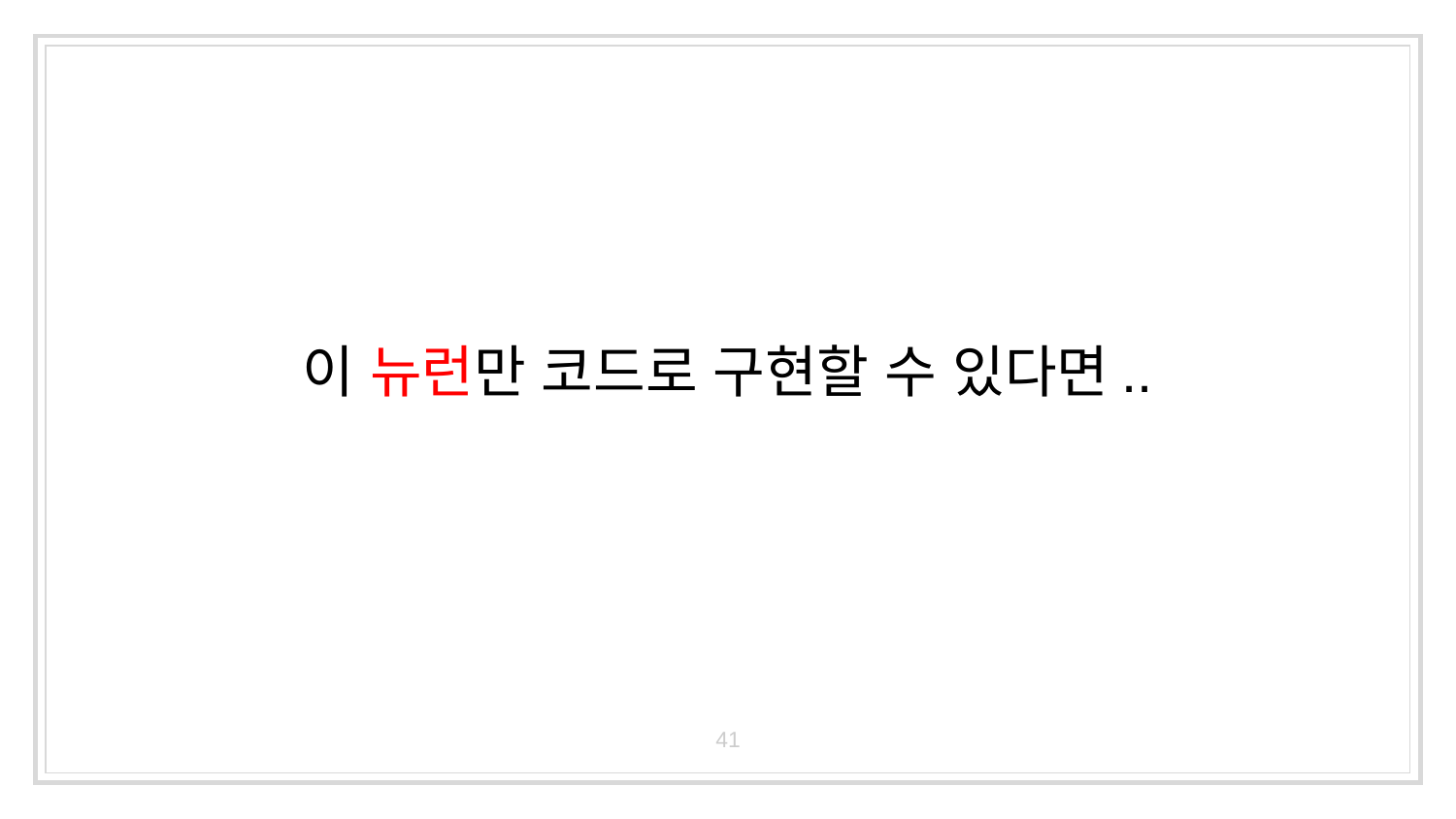

# 이 뉴런만 코드로 구현할 수 있다면..
41